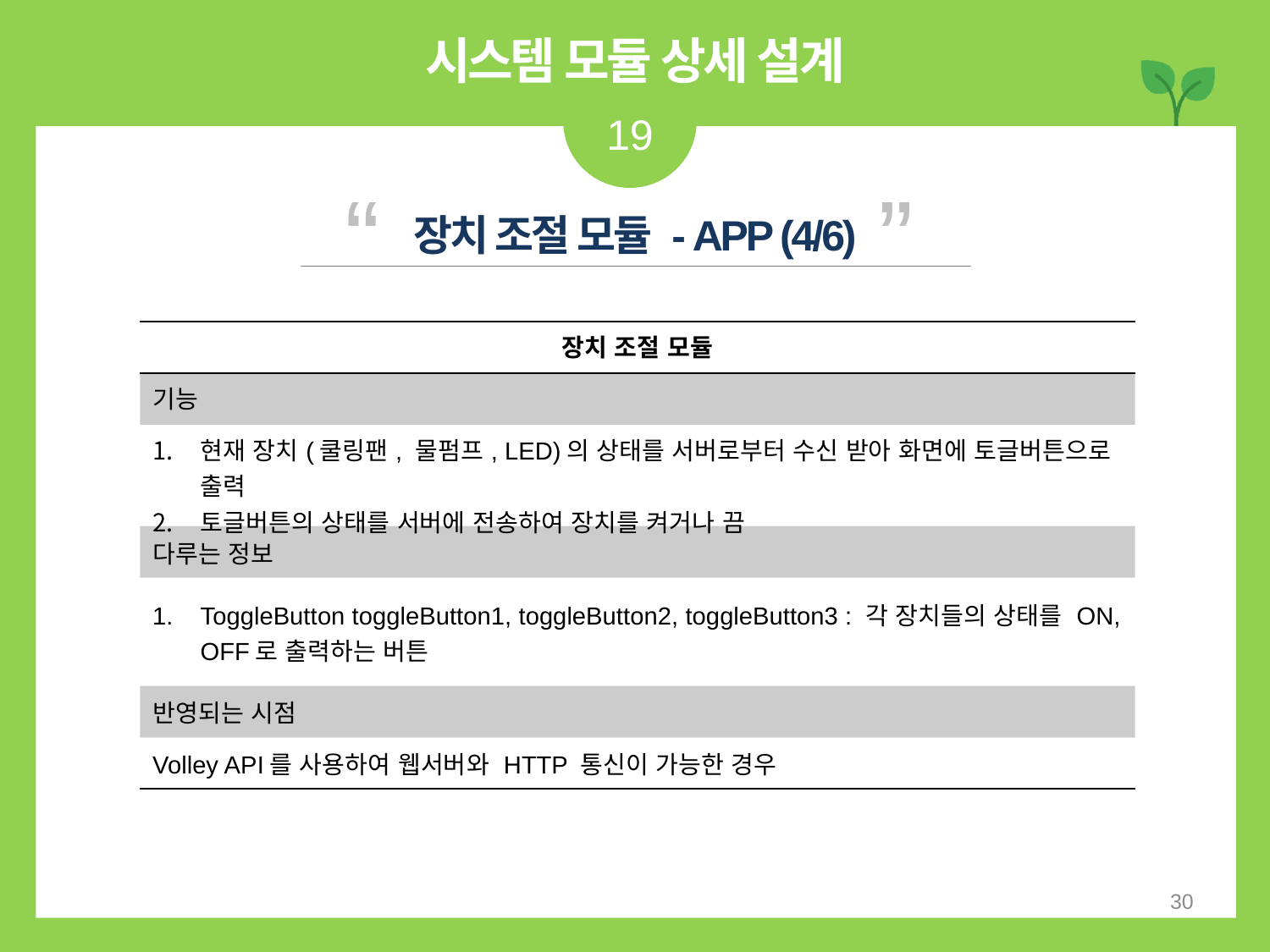

시스템 모듈 상세 설계

19

“                 ”
장치 조절 모듈 - APP (4/6)
| 장치 조절 모듈 |
| --- |
| 기능 |
| 현재 장치(쿨링팬, 물펌프, LED)의 상태를 서버로부터 수신 받아 화면에 토글버튼으로 출력 토글버튼의 상태를 서버에 전송하여 장치를 켜거나 끔 |
| 다루는 정보 |
| ToggleButton toggleButton1, toggleButton2, toggleButton3 : 각 장치들의 상태를 ON, OFF로 출력하는 버튼 |
| 반영되는 시점 |
| Volley API를 사용하여 웹서버와 HTTP 통신이 가능한 경우 |
30